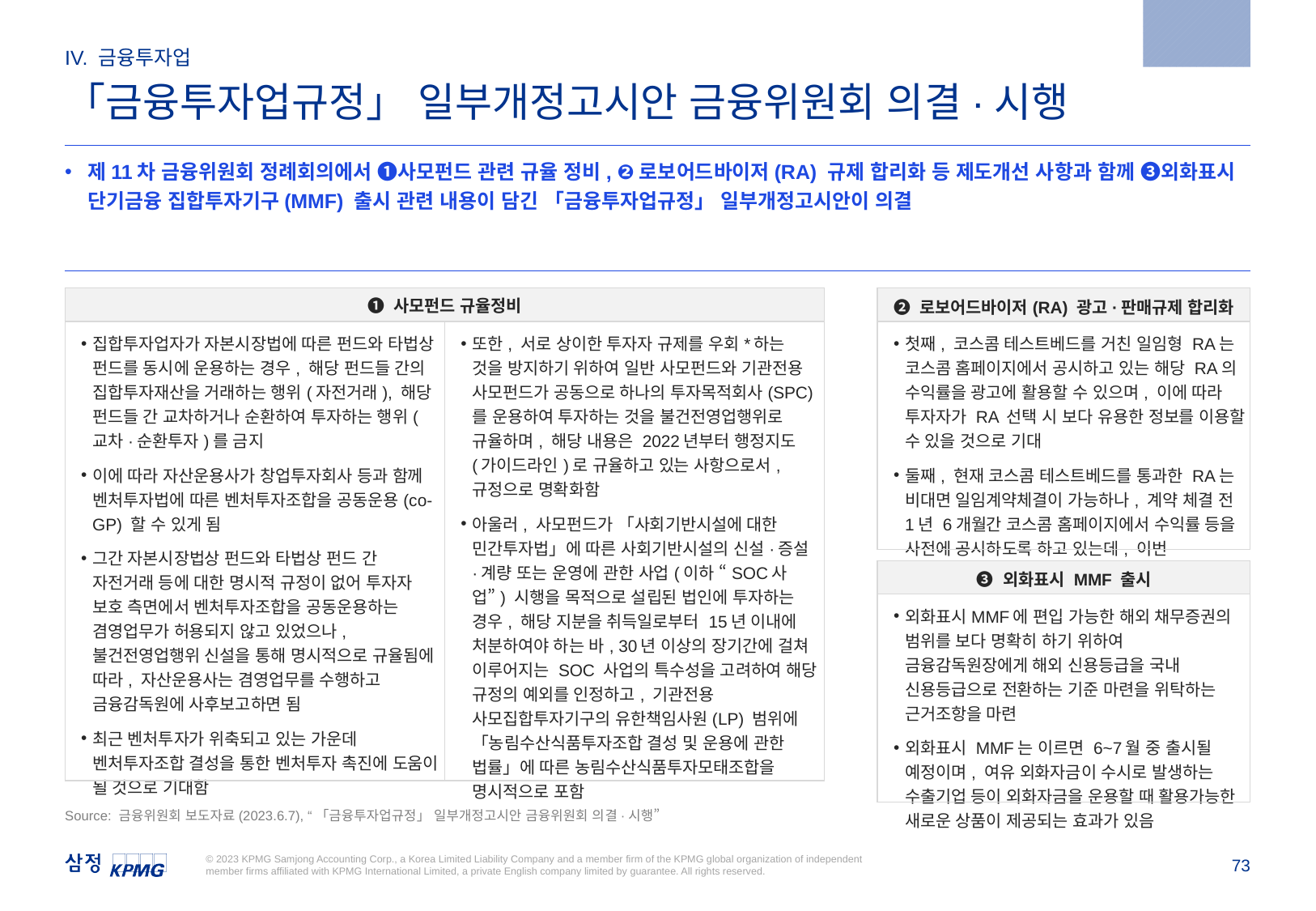

2023.6.7
IV. 금융투자업
「금융투자업규정」 일부개정고시안 금융위원회 의결·시행
제11차 금융위원회 정례회의에서 ❶사모펀드 관련 규율 정비, ❷로보어드바이저(RA) 규제 합리화 등 제도개선 사항과 함께 ❸외화표시 단기금융 집합투자기구(MMF) 출시 관련 내용이 담긴 「금융투자업규정」 일부개정고시안이 의결
| ❶ 사모펀드 규율정비 |  |
| --- | --- |
| 집합투자업자가 자본시장법에 따른 펀드와 타법상 펀드를 동시에 운용하는 경우, 해당 펀드들 간의 집합투자재산을 거래하는 행위(자전거래), 해당 펀드들 간 교차하거나 순환하여 투자하는 행위(교차·순환투자)를 금지 이에 따라 자산운용사가 창업투자회사 등과 함께 벤처투자법에 따른 벤처투자조합을 공동운용(co-GP) 할 수 있게 됨 그간 자본시장법상 펀드와 타법상 펀드 간 자전거래 등에 대한 명시적 규정이 없어 투자자 보호 측면에서 벤처투자조합을 공동운용하는 겸영업무가 허용되지 않고 있었으나, 불건전영업행위 신설을 통해 명시적으로 규율됨에 따라, 자산운용사는 겸영업무를 수행하고 금융감독원에 사후보고하면 됨 최근 벤처투자가 위축되고 있는 가운데 벤처투자조합 결성을 통한 벤처투자 촉진에 도움이 될 것으로 기대함 | 또한, 서로 상이한 투자자 규제를 우회\*하는 것을 방지하기 위하여 일반 사모펀드와 기관전용 사모펀드가 공동으로 하나의 투자목적회사(SPC)를 운용하여 투자하는 것을 불건전영업행위로 규율하며, 해당 내용은 2022년부터 행정지도(가이드라인)로 규율하고 있는 사항으로서, 규정으로 명확화함 아울러, 사모펀드가 「사회기반시설에 대한 민간투자법」에 따른 사회기반시설의 신설·증설·계량 또는 운영에 관한 사업(이하 “SOC사업”) 시행을 목적으로 설립된 법인에 투자하는 경우, 해당 지분을 취득일로부터 15년 이내에 처분하여야 하는 바, 30년 이상의 장기간에 걸쳐 이루어지는 SOC 사업의 특수성을 고려하여 해당 규정의 예외를 인정하고, 기관전용 사모집합투자기구의 유한책임사원(LP) 범위에「농림수산식품투자조합 결성 및 운용에 관한 법률」에 따른 농림수산식품투자모태조합을 명시적으로 포함 |
| ❷ 로보어드바이저(RA) 광고·판매규제 합리화 |
| --- |
| 첫째, 코스콤 테스트베드를 거친 일임형 RA는 코스콤 홈페이지에서 공시하고 있는 해당 RA의 수익률을 광고에 활용할 수 있으며, 이에 따라 투자자가 RA 선택 시 보다 유용한 정보를 이용할 수 있을 것으로 기대 둘째, 현재 코스콤 테스트베드를 통과한 RA는 비대면 일임계약체결이 가능하나, 계약 체결 전 1년 6개월간 코스콤 홈페이지에서 수익률 등을 사전에 공시하도록 하고 있는데, 이번 규정개정을 통해 해당 기간을 1년으로 단축함 |
| ❸ 외화표시 MMF 출시 |
| --- |
| 외화표시MMF에 편입 가능한 해외 채무증권의 범위를 보다 명확히 하기 위하여 금융감독원장에게 해외 신용등급을 국내 신용등급으로 전환하는 기준 마련을 위탁하는 근거조항을 마련 외화표시 MMF는 이르면 6~7월 중 출시될 예정이며, 여유 외화자금이 수시로 발생하는 수출기업 등이 외화자금을 운용할 때 활용가능한 새로운 상품이 제공되는 효과가 있음 |
Source: 금융위원회 보도자료(2023.6.7), “「금융투자업규정」 일부개정고시안 금융위원회 의결·시행”